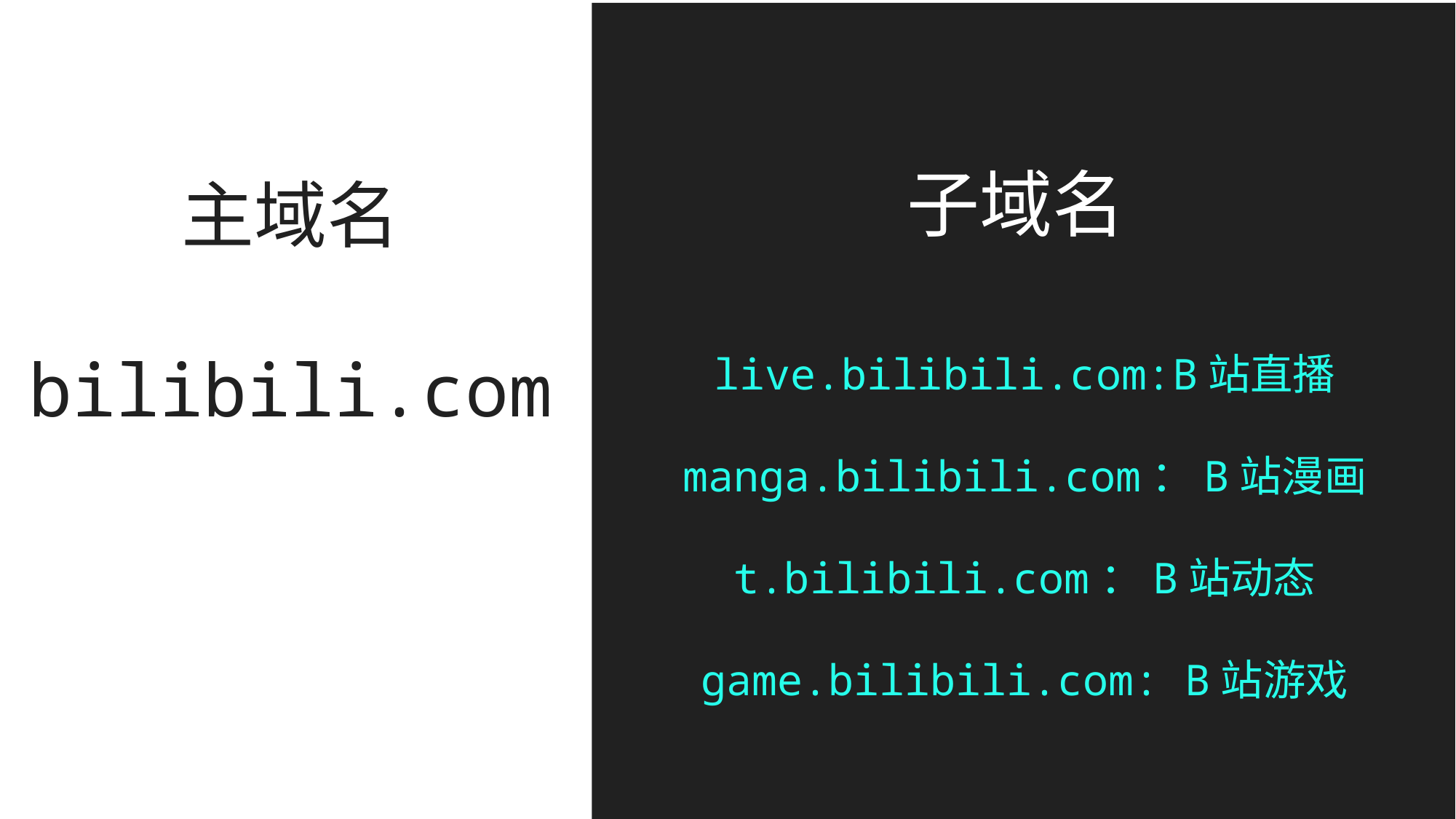

子域名

live.bilibili.com:B站直播
manga.bilibili.com：B站漫画
t.bilibili.com：B站动态

game.bilibili.com: B站游戏

主域名

bilibili.com